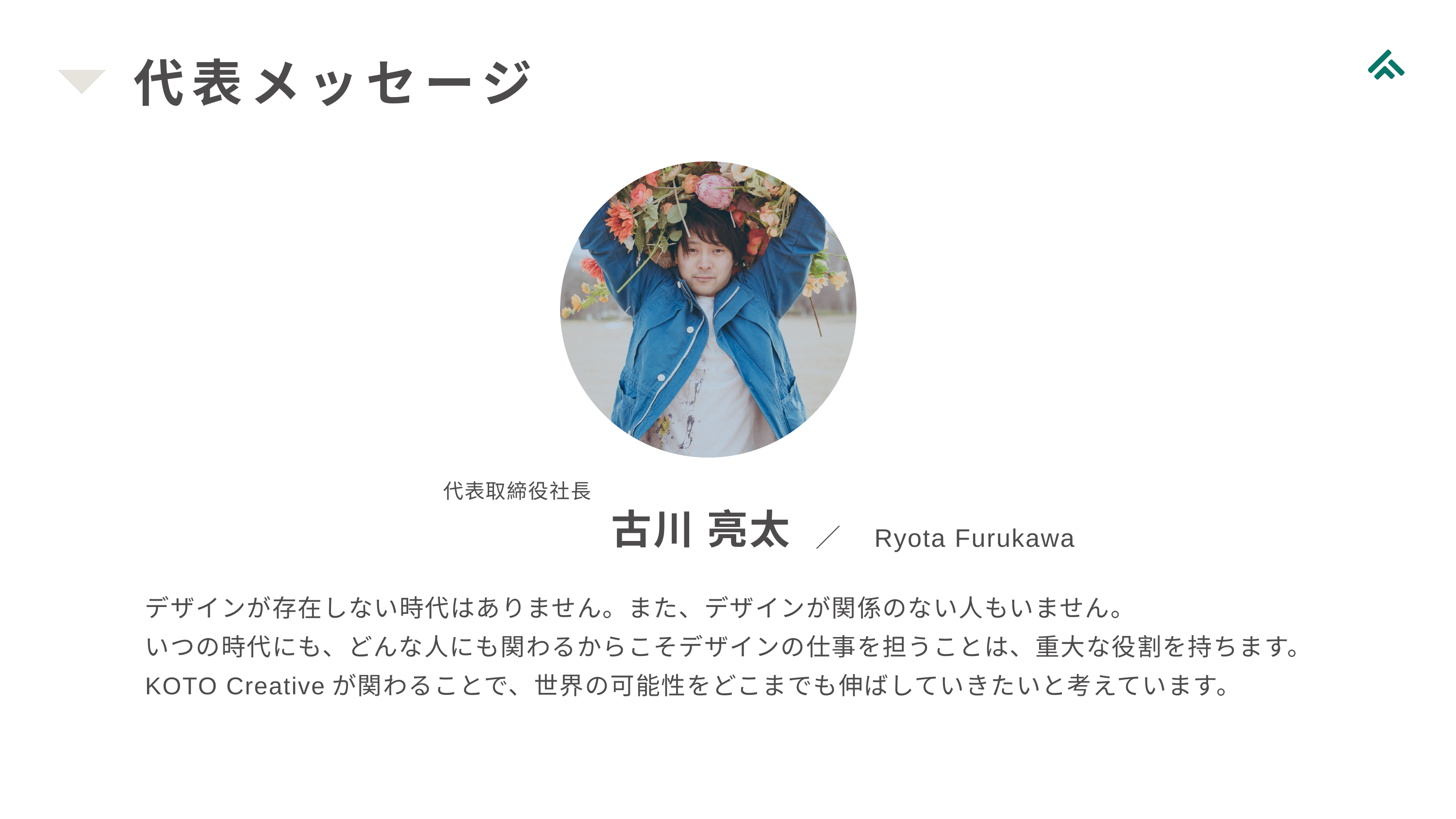

代表メッセージ

代表取締役社長
古川 亮太
／　Ryota Furukawa
デザインが存在しない時代はありません。また、デザインが関係のない人もいません。
いつの時代にも、どんな人にも関わるからこそデザインの仕事を担うことは、重大な役割を持ちます。KOTO Creativeが関わることで、世界の可能性をどこまでも伸ばしていきたいと考えています。